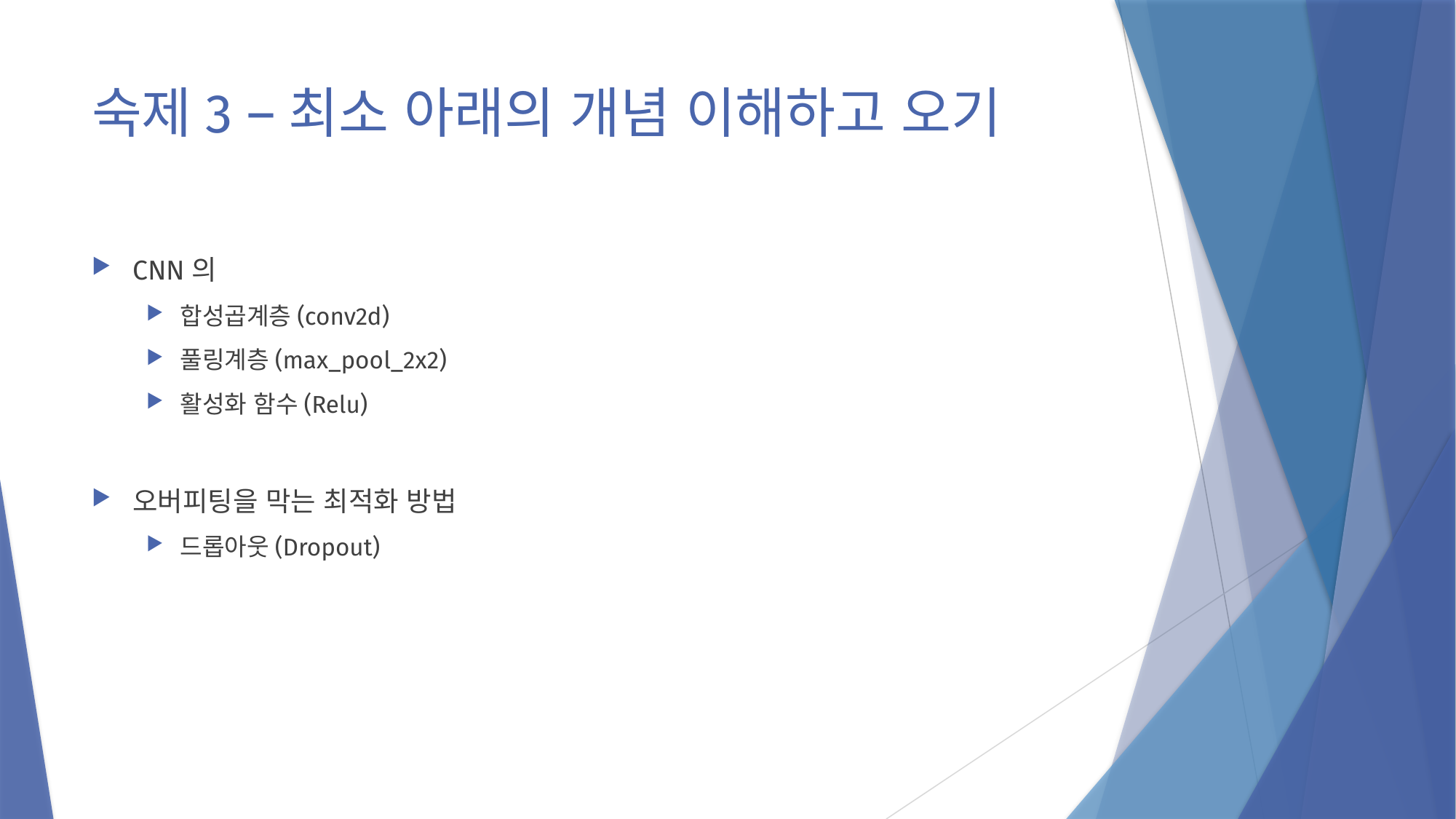

# 숙제3 –최소 아래의 개념 이해하고 오기
CNN의
합성곱계층(conv2d)
풀링계층(max_pool_2x2)
활성화 함수(Relu)

오버피팅을 막는 최적화 방법
드롭아웃(Dropout)